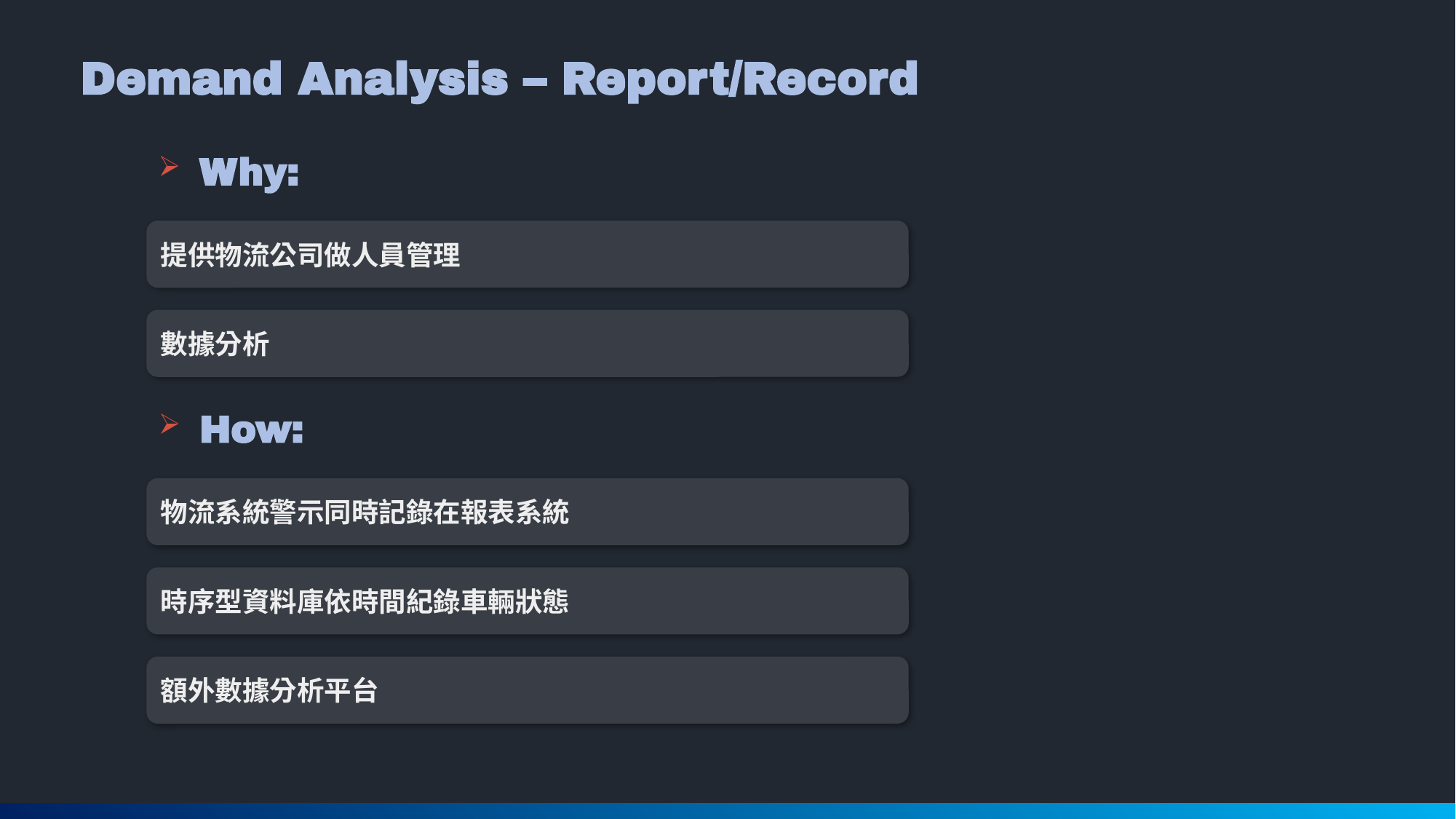

Demand Analysis – Report/Record
Why:
提供物流公司做人員管理
數據分析
How:
物流系統警示同時記錄在報表系統
時序型資料庫依時間紀錄車輛狀態
額外數據分析平台